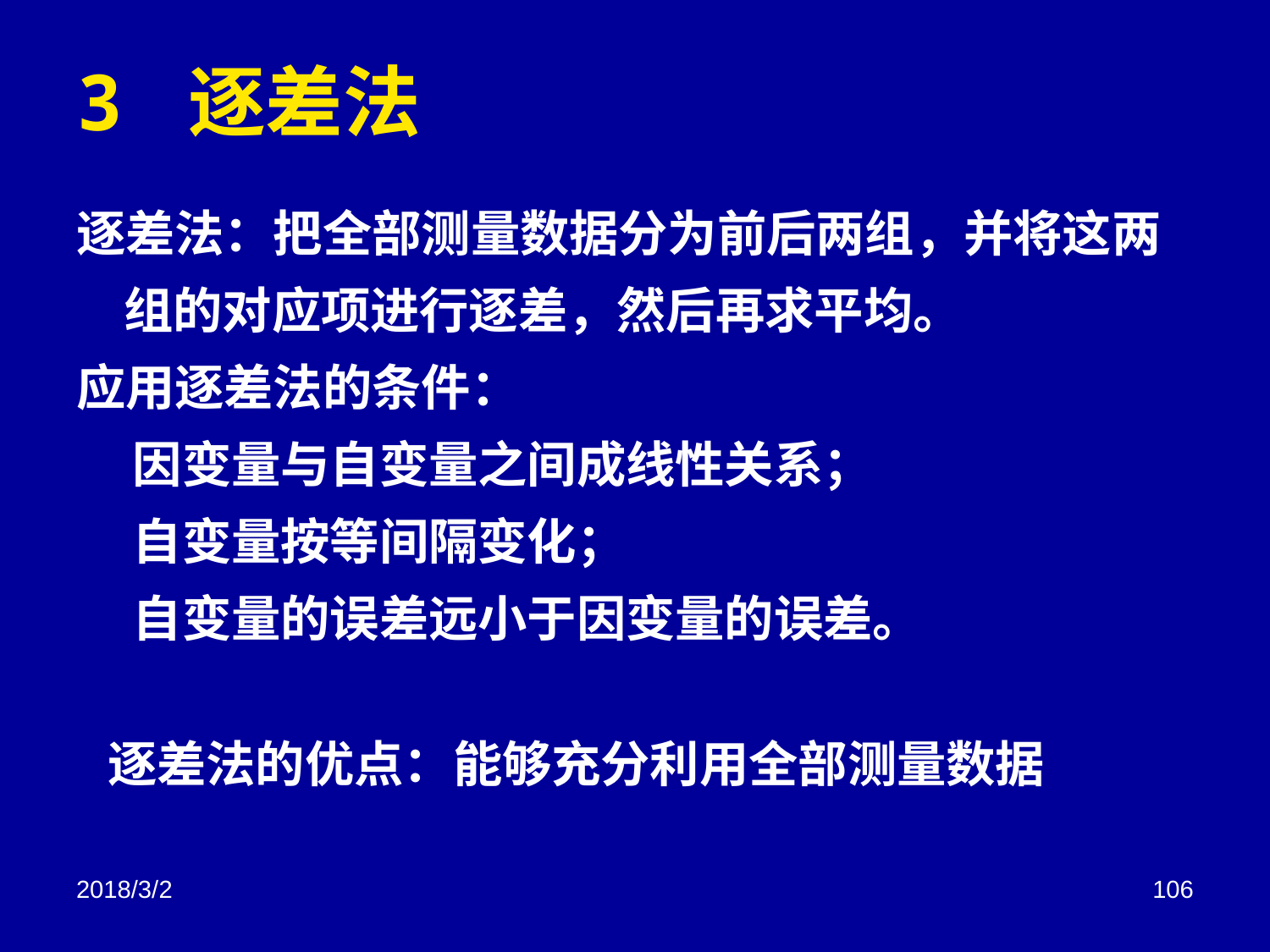

# 3 逐差法
逐差法：把全部测量数据分为前后两组，并将这两组的对应项进行逐差，然后再求平均。
应用逐差法的条件：
    因变量与自变量之间成线性关系；
    自变量按等间隔变化；
    自变量的误差远小于因变量的误差。
逐差法的优点：能够充分利用全部测量数据
2018/3/2
106